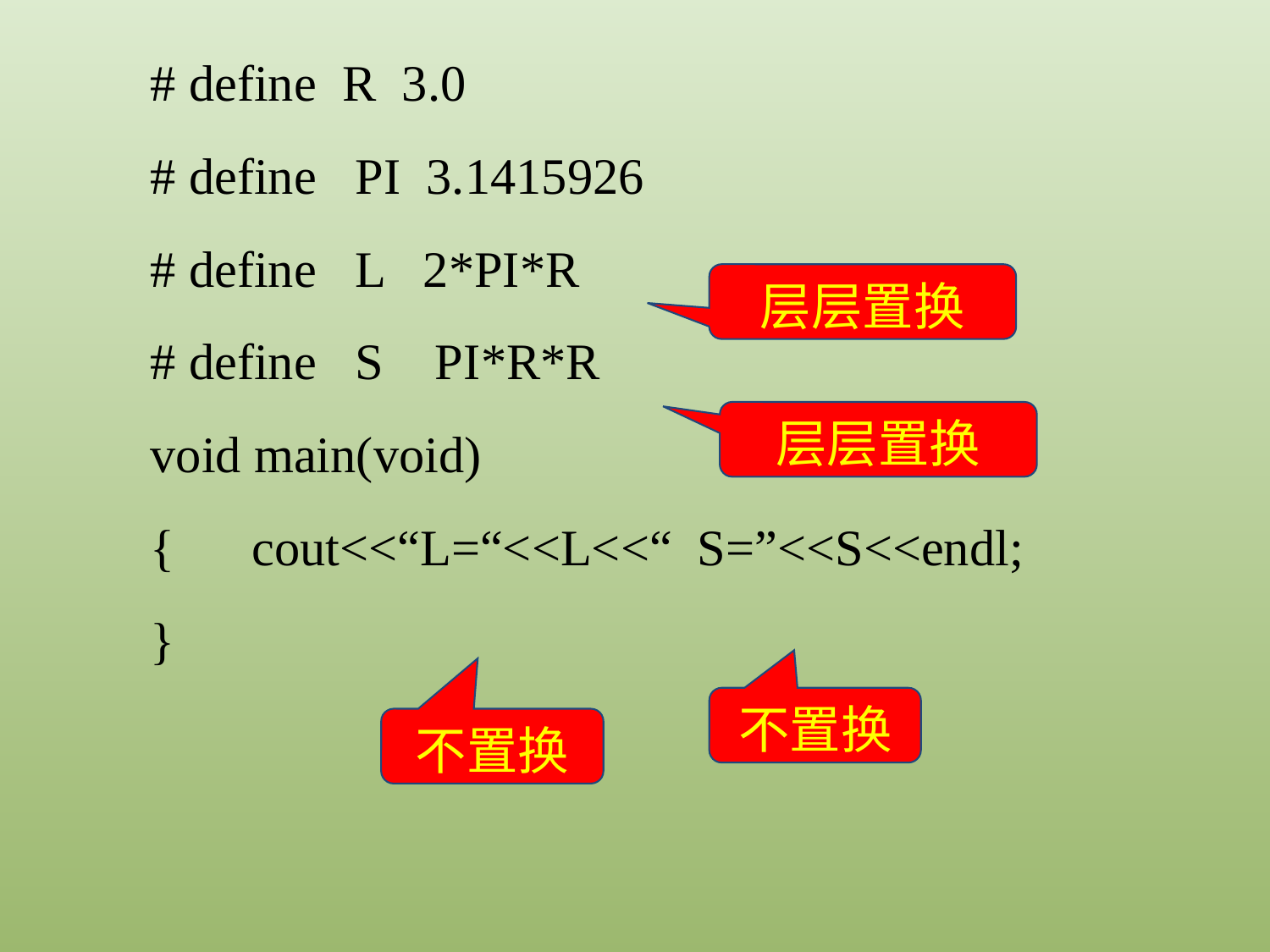

# define  R  3.0
# define   PI  3.1415926
# define   L   2*PI*R
# define   S    PI*R*R
void main(void)
{      cout<<“L=“<<L<<“  S=”<<S<<endl;
}
层层置换
层层置换
不置换
不置换
262